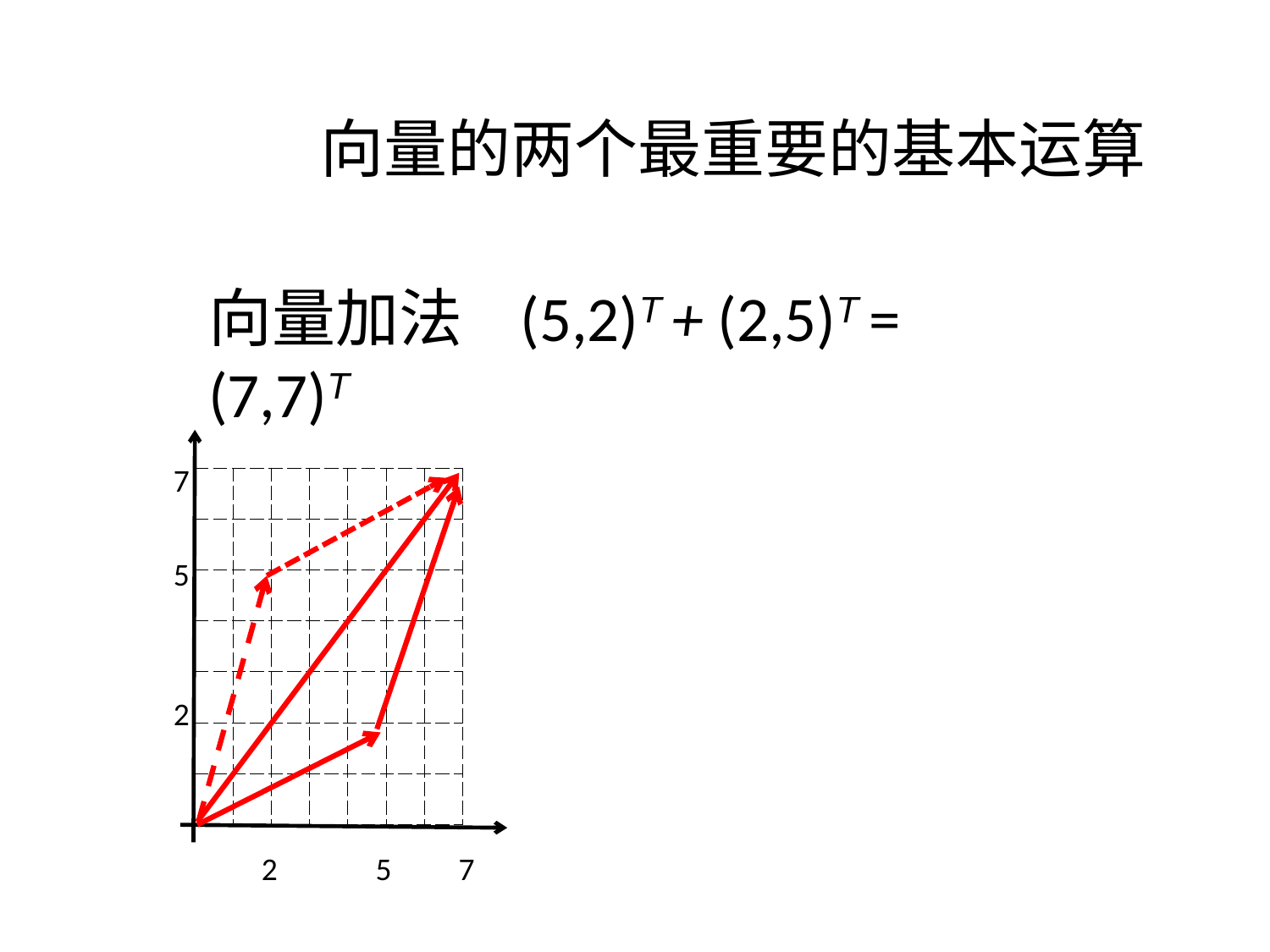

向量的两个最重要的基本运算
向量加法   (5,2)T + (2,5)T =     (7,7)T

7
5
2
2
5
7
|  |  |  |  |  |  |  |
| --- | --- | --- | --- | --- | --- | --- |
|  |  |  |  |  |  |  |
|  |  |  |  |  |  |  |
|  |  |  |  |  |  |  |
|  |  |  |  |  |  |  |
|  |  |  |  |  |  |  |
|  |  |  |  |  |  |  |